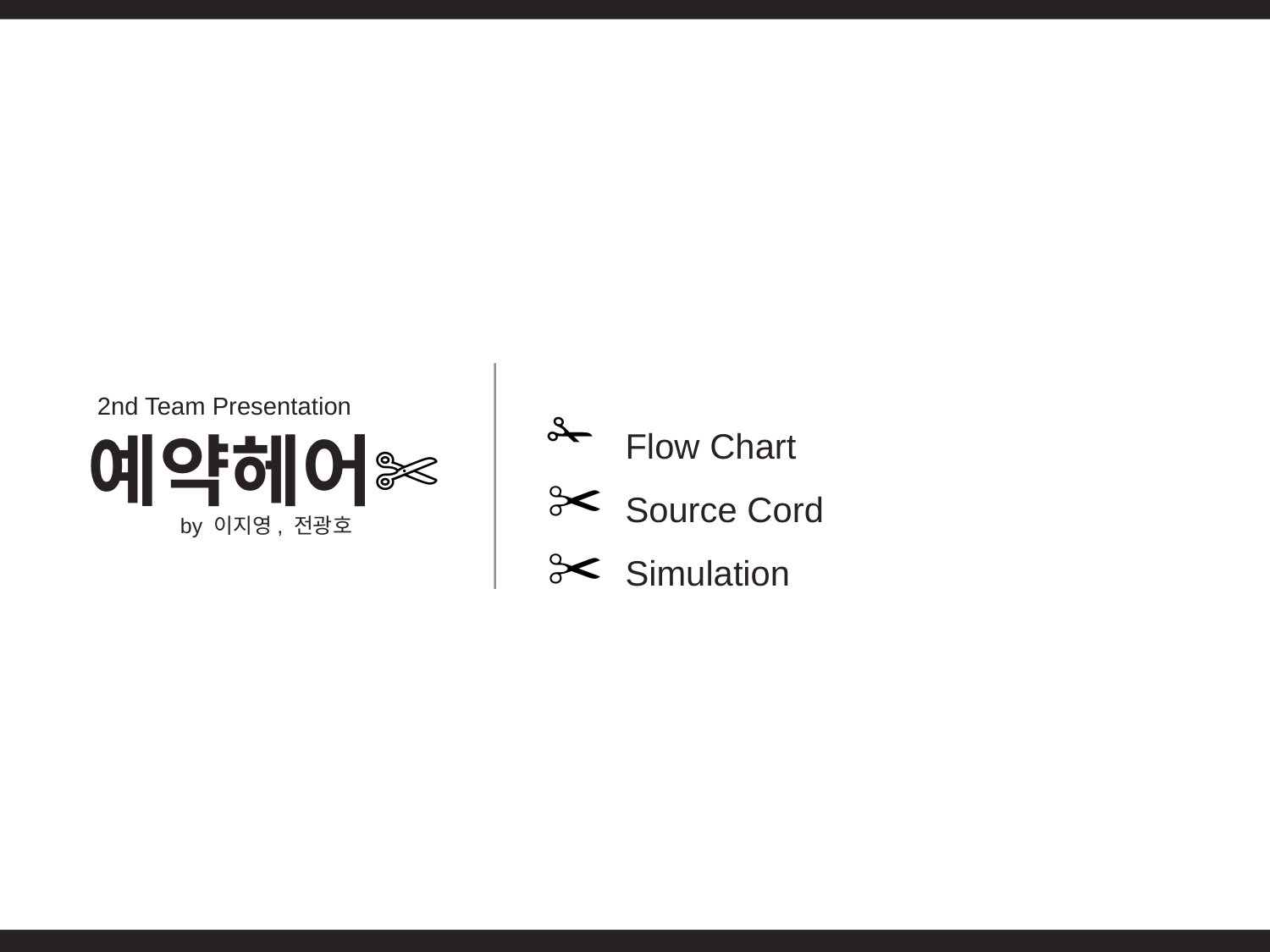

2nd Team Presentation

            by 이지영, 전광호
✁✂
✂
Flow Chart
Source Cord
Simulation
 예약헤어✄